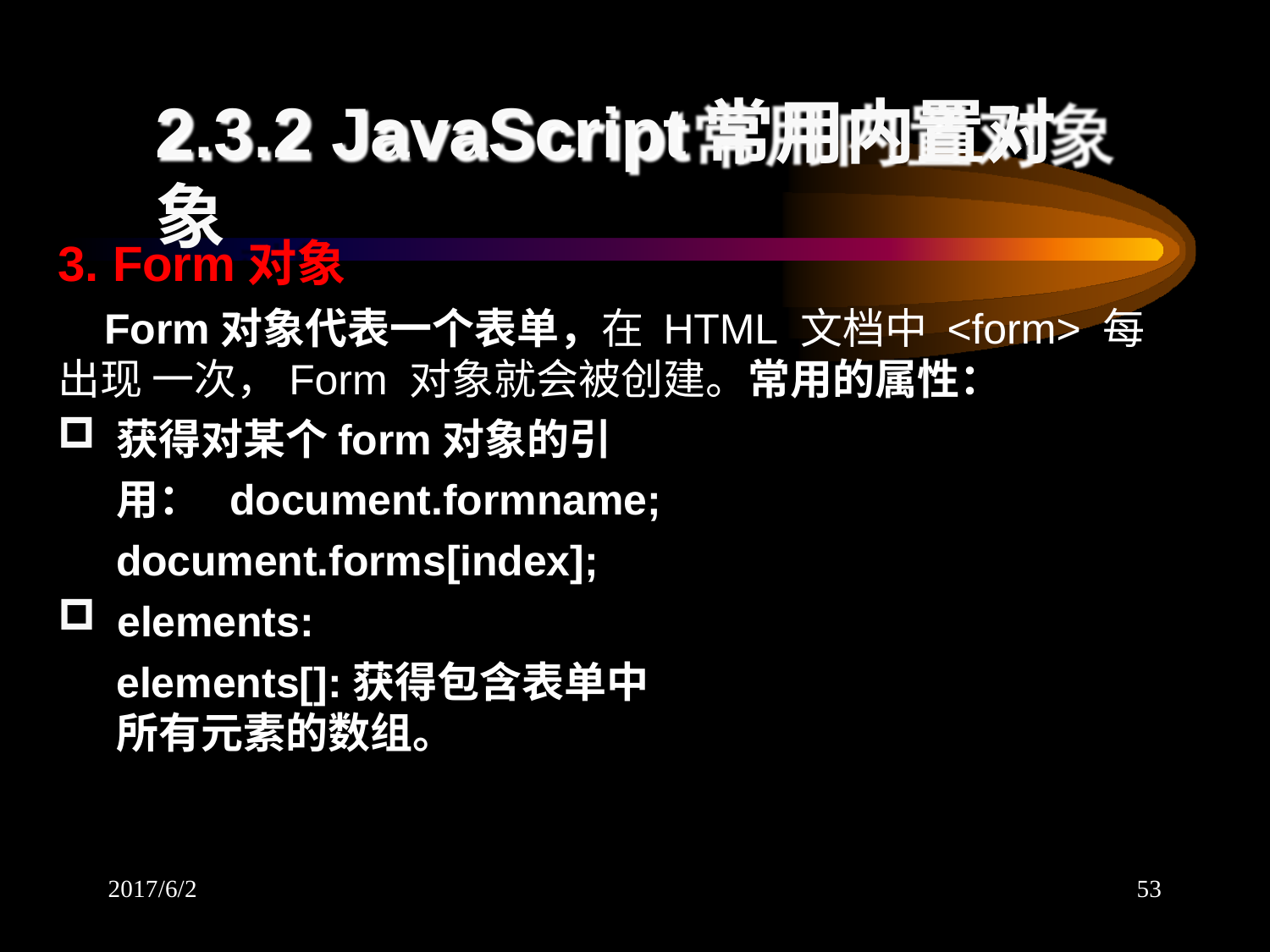

# 2.3.2 JavaScript常用内置对象

3. Form对象
Form对象代表一个表单，在 HTML 文档中 <form> 每出现 一次，Form 对象就会被创建。常用的属性：
获得对某个form对象的引用：  document.formname;  document.forms[index];
elements:
elements[]:获得包含表单中所有元素的数组。

2017/6/2
53